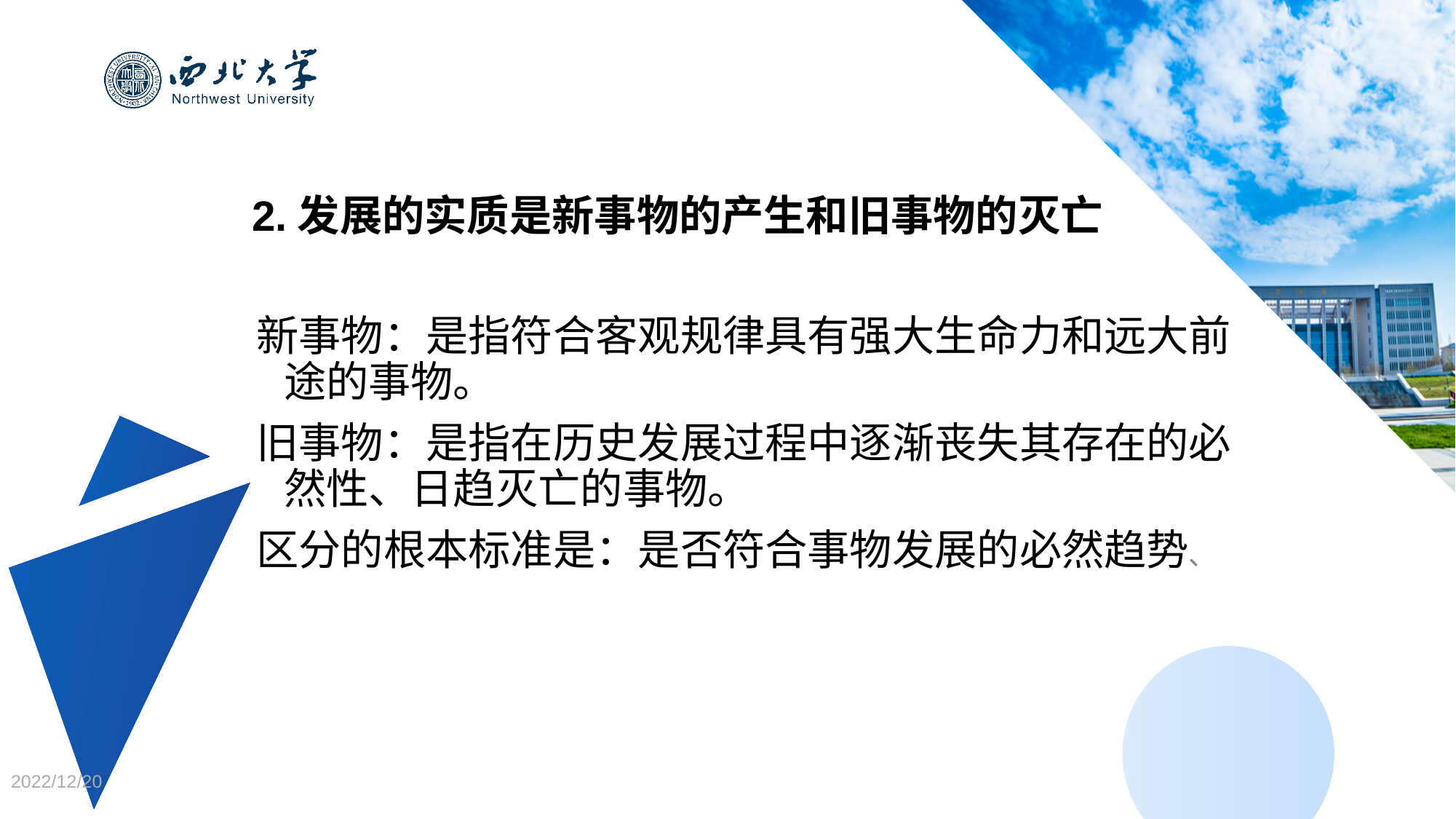

2.发展的实质是新事物的产生和旧事物的灭亡
新事物：是指符合客观规律具有强大生命力和远大前途的事物。
旧事物：是指在历史发展过程中逐渐丧失其存在的必然性、日趋灭亡的事物。
区分的根本标准是：是否符合事物发展的必然趋势、
2022/12/20